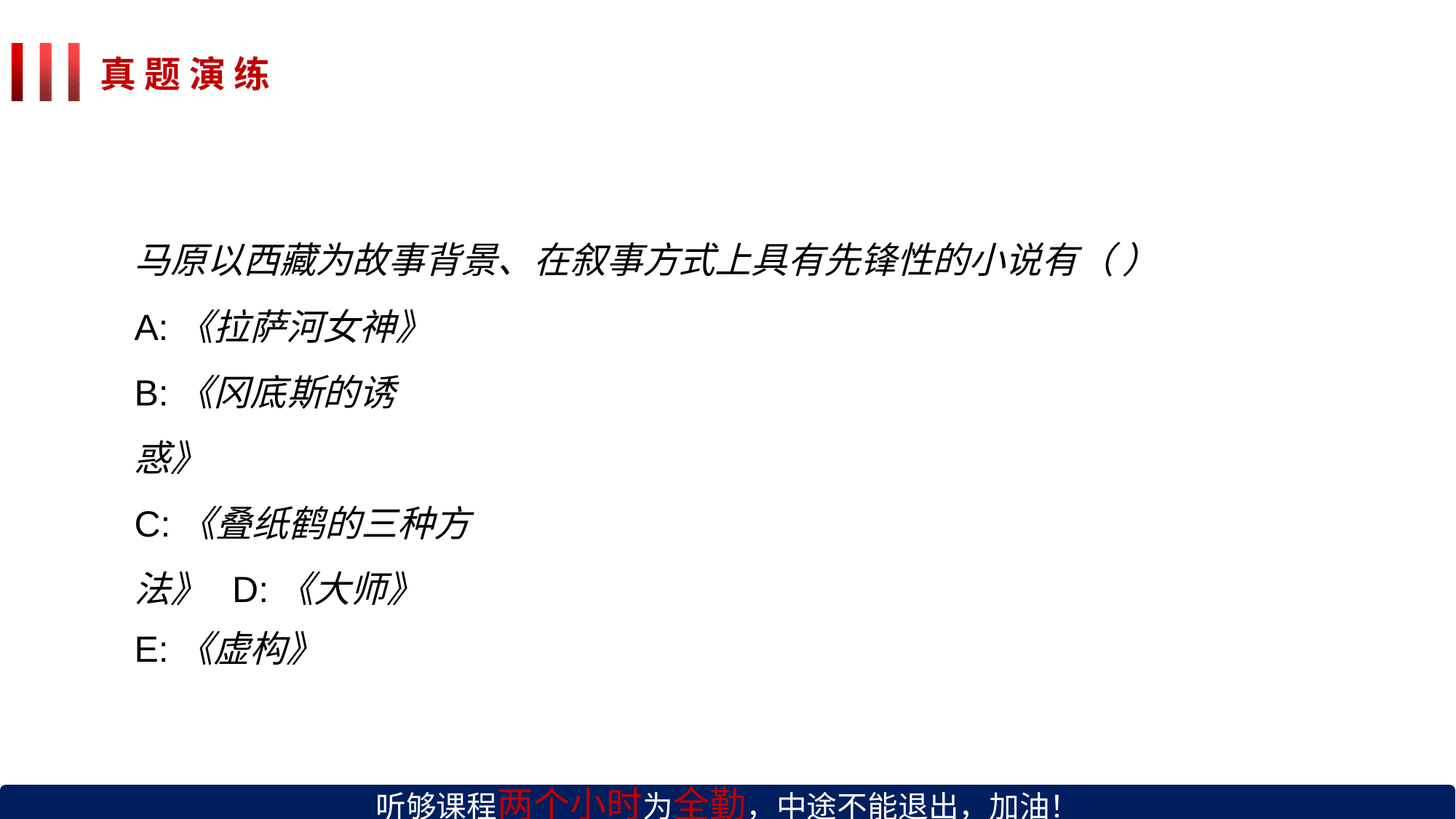

# 真 题 演 练
马原以西藏为故事背景、在叙事方式上具有先锋性的小说有（ ）
A:《拉萨河女神》 B:《冈底斯的诱惑》
C:《叠纸鹤的三种方法》  D:《大师》
E:《虚构》
26

听够课程两个小时为全勤，中途不能退出，加油！